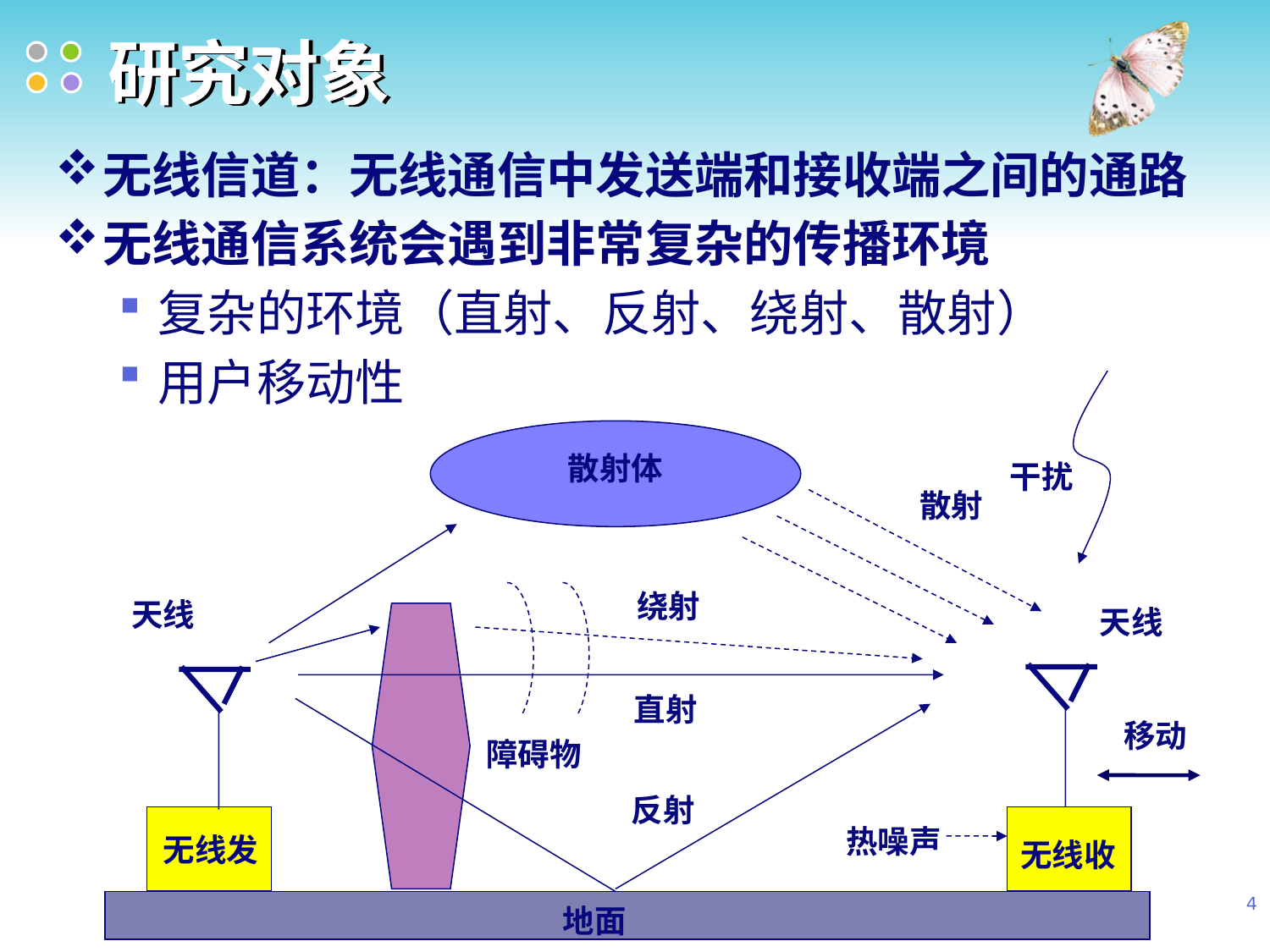

# 研究对象
无线信道：无线通信中发送端和接收端之间的通路
无线通信系统会遇到非常复杂的传播环境
复杂的环境（直射、反射、绕射、散射）
用户移动性

散射体
干扰
散射

绕射

天线
天线

直射

移动
障碍物

反射

热噪声
无线发
无线收

4

地面